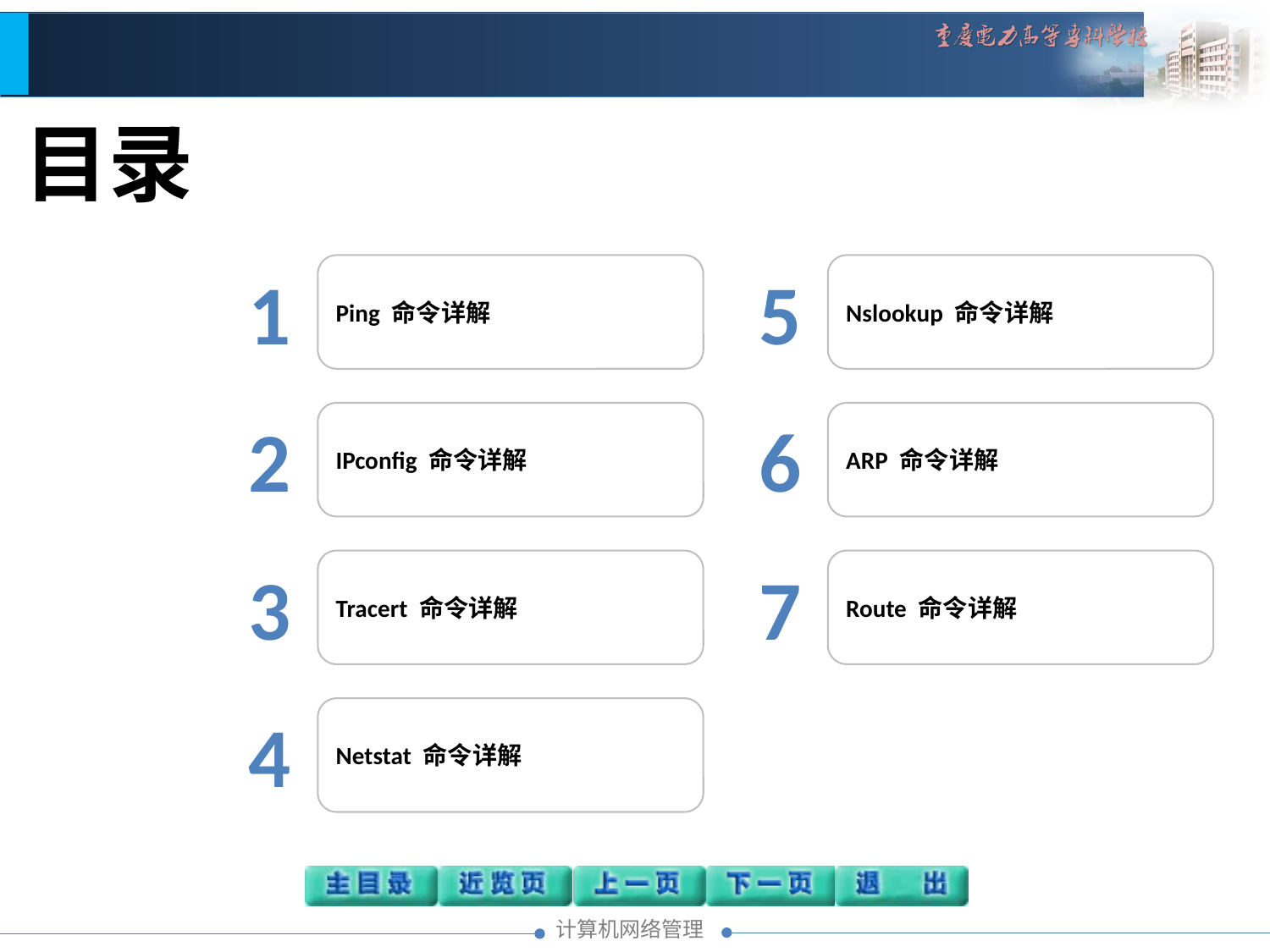

目录
1
Ping 命令详解
5
Nslookup 命令详解
2
IPconfig 命令详解
6
ARP 命令详解
3
Tracert 命令详解
7
Route 命令详解
4
Netstat 命令详解